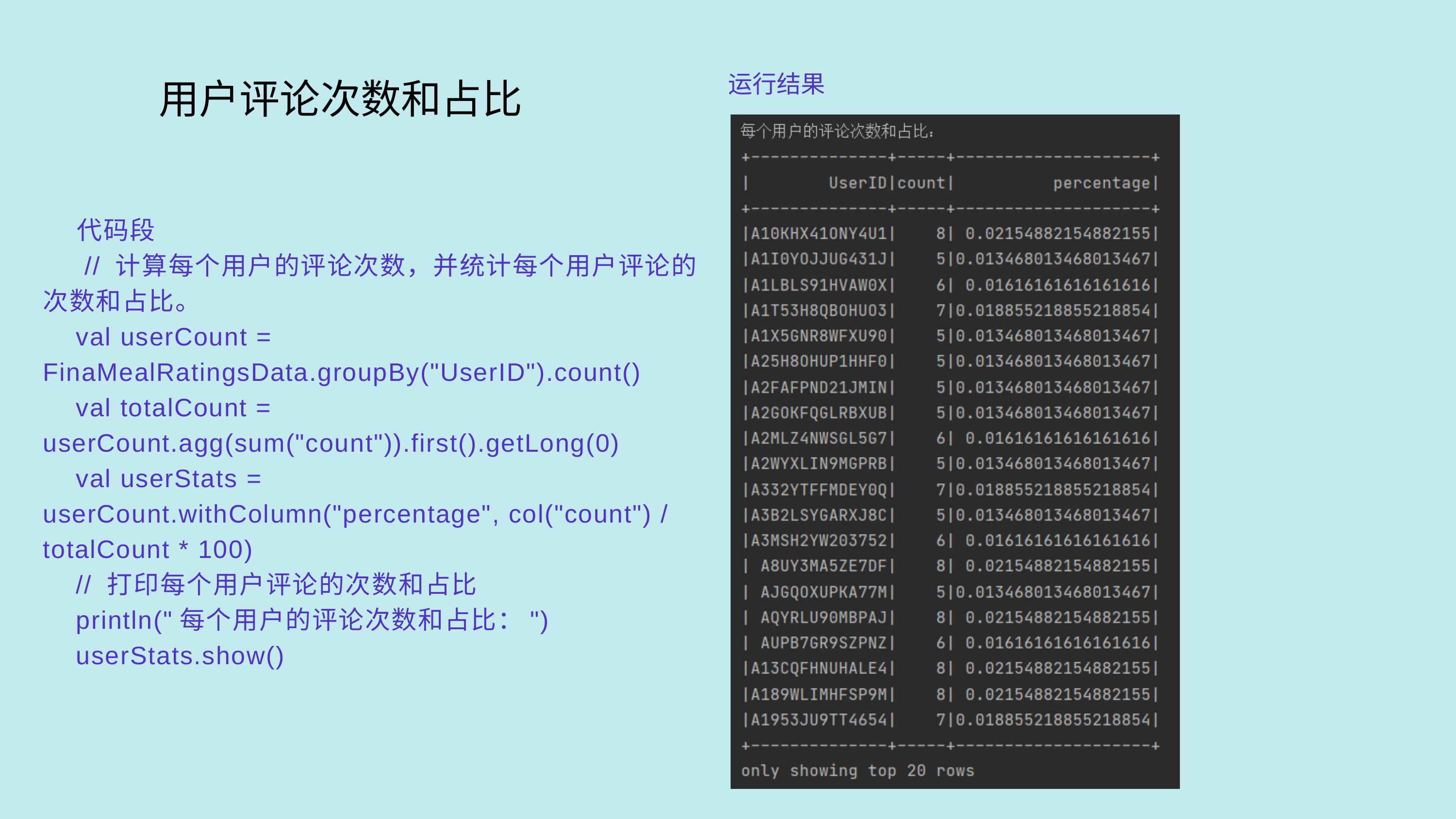

运行结果
用户评论次数和占比

    代码段
     // 计算每个用户的评论次数，并统计每个用户评论的次数和占比。
    val userCount = FinaMealRatingsData.groupBy("UserID").count()
    val totalCount = userCount.agg(sum("count")).first().getLong(0)
    val userStats = userCount.withColumn("percentage", col("count") / totalCount * 100)
    // 打印每个用户评论的次数和占比
    println("每个用户的评论次数和占比：")
    userStats.show()